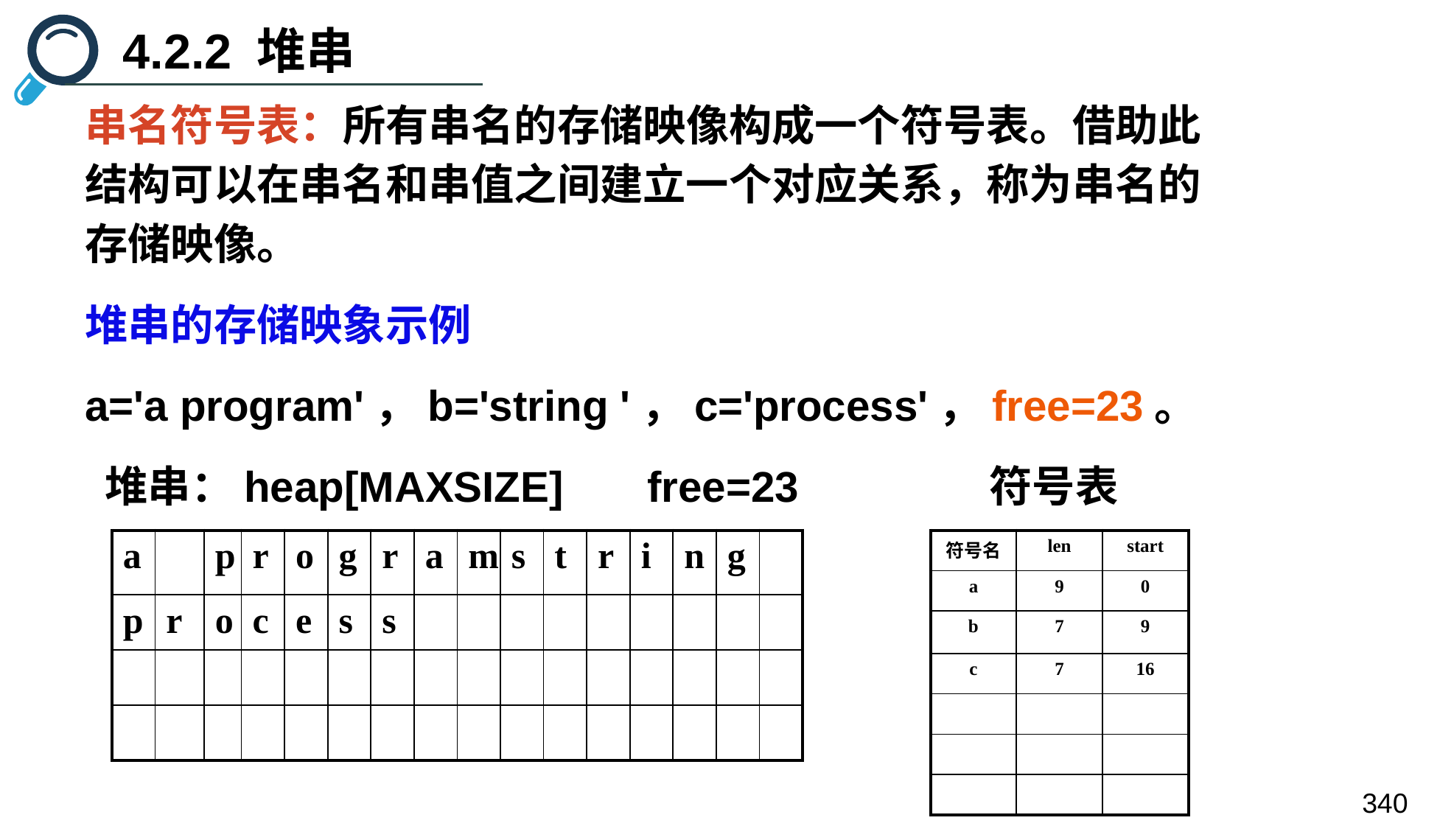

4.2.2 堆串
串名符号表：所有串名的存储映像构成一个符号表。借助此结构可以在串名和串值之间建立一个对应关系，称为串名的存储映像。
堆串的存储映象示例
a='a program'，b='string '，c='process'，free=23。
 堆串：heap[MAXSIZE]       free=23               符号表
| a |  | p | r | o | g | r | a | m | s | t | r | i | n | g |  |
| --- | --- | --- | --- | --- | --- | --- | --- | --- | --- | --- | --- | --- | --- | --- | --- |
| p | r | o | c | e | s | s |  |  |  |  |  |  |  |  |  |
|  |  |  |  |  |  |  |  |  |  |  |  |  |  |  |  |
|  |  |  |  |  |  |  |  |  |  |  |  |  |  |  |  |
| 符号名 | len | start |
| --- | --- | --- |
| a | 9 | 0 |
| b | 7 | 9 |
| c | 7 | 16 |
|  |  |  |
|  |  |  |
|  |  |  |
340